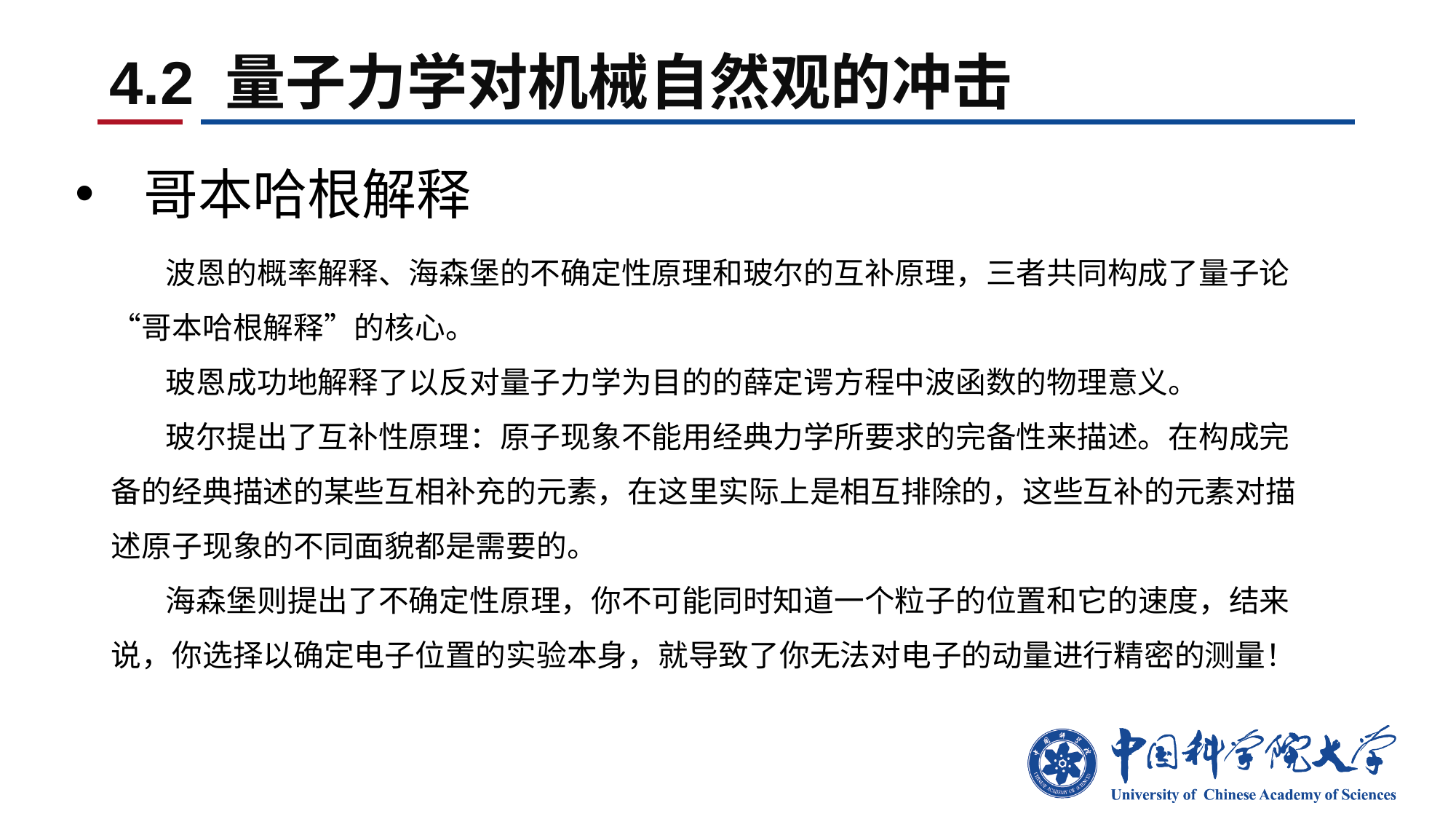

4.2 量子力学对机械自然观的冲击
哥本哈根解释
波恩的概率解释、海森堡的不确定性原理和玻尔的互补原理，三者共同构成了量子论“哥本哈根解释”的核心。
玻恩成功地解释了以反对量子力学为目的的薛定谔方程中波函数的物理意义。
玻尔提出了互补性原理：原子现象不能用经典力学所要求的完备性来描述。在构成完备的经典描述的某些互相补充的元素，在这里实际上是相互排除的，这些互补的元素对描述原子现象的不同面貌都是需要的。
海森堡则提出了不确定性原理，你不可能同时知道一个粒子的位置和它的速度，结来说，你选择以确定电子位置的实验本身，就导致了你无法对电子的动量进行精密的测量！